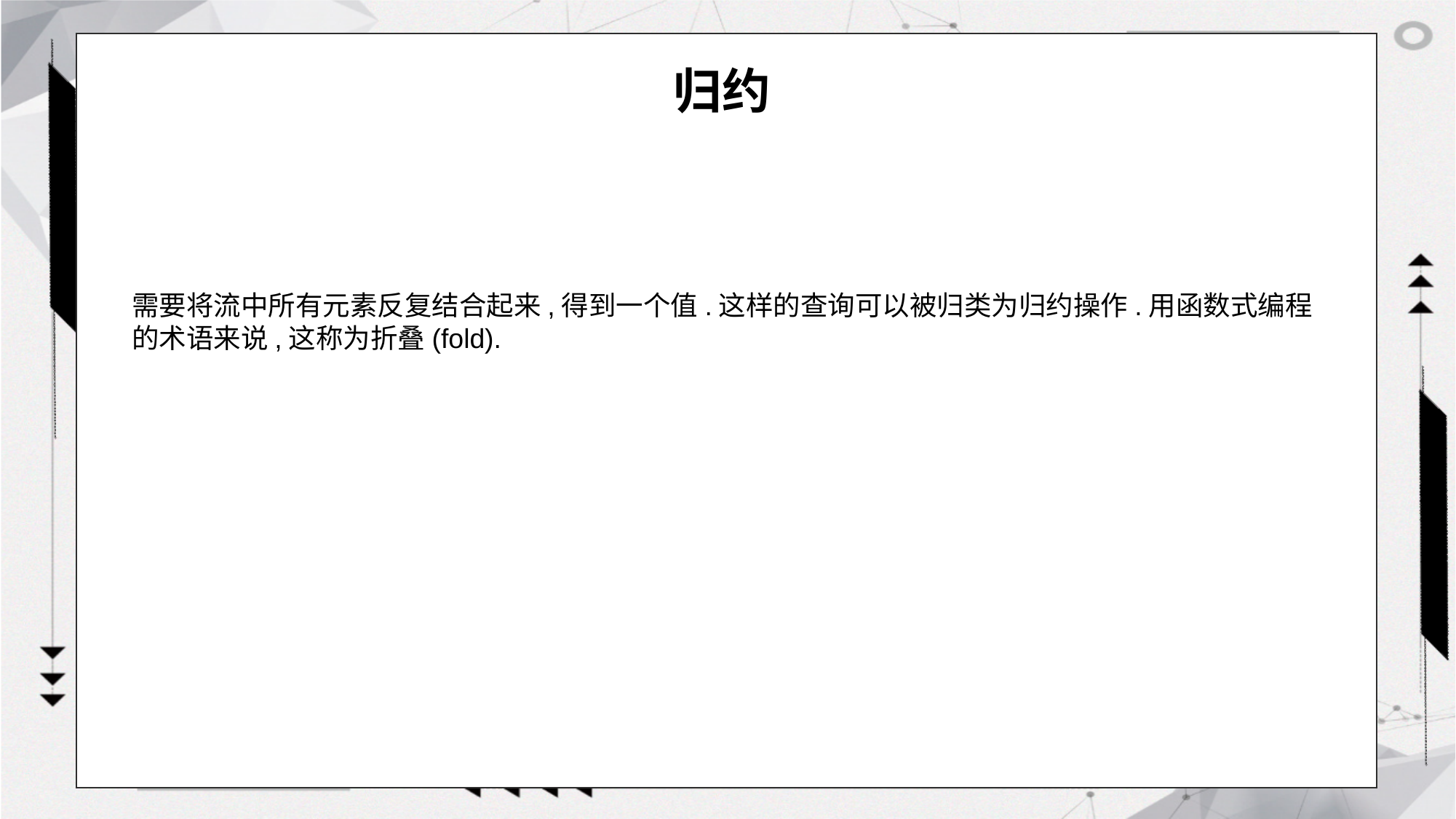

# 归约
需要将流中所有元素反复结合起来,得到一个值.这样的查询可以被归类为归约操作.用函数式编程
的术语来说,这称为折叠(fold).